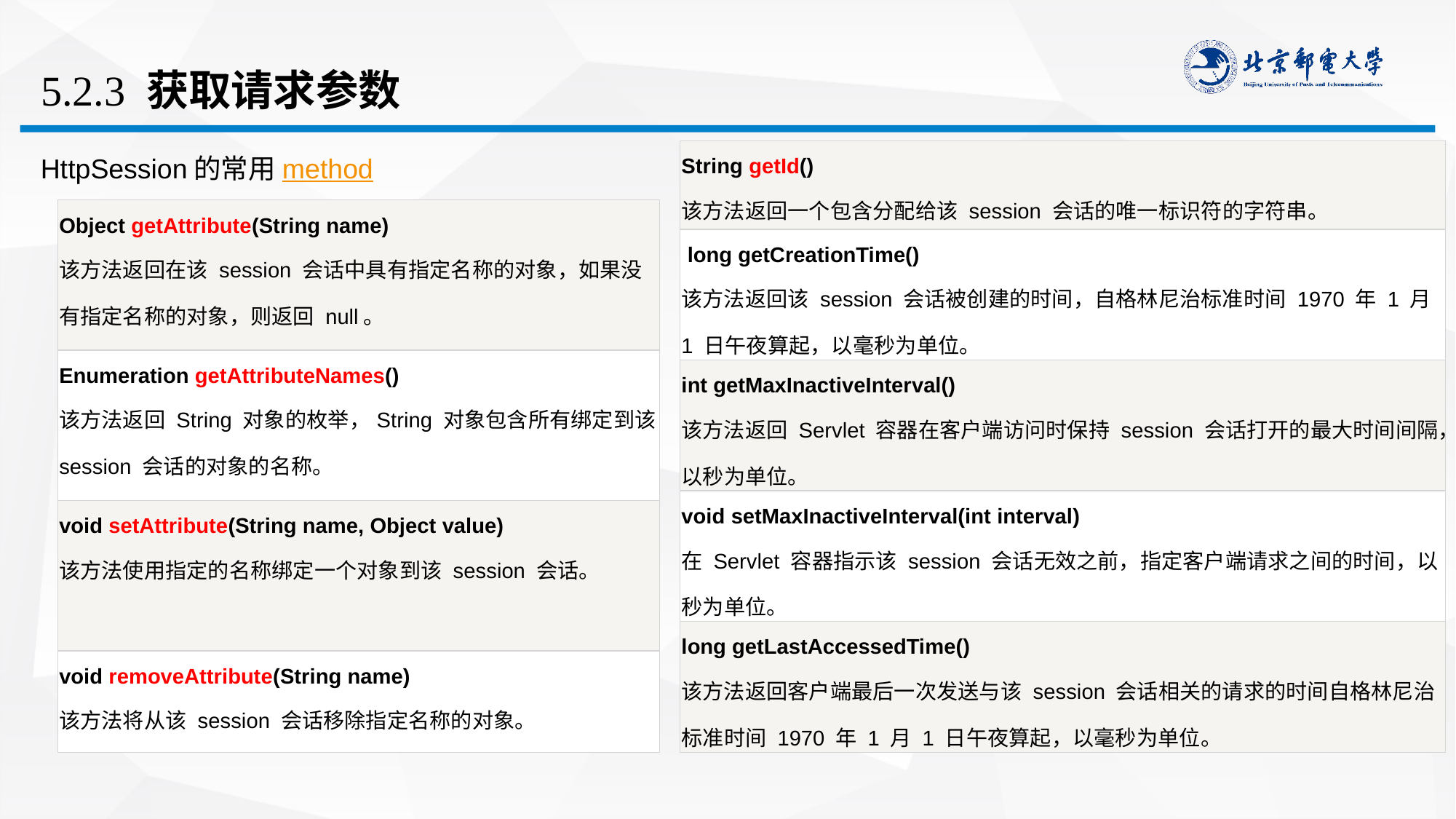

# 5.2.3 获取请求参数
| String getId() 该方法返回一个包含分配给该 session 会话的唯一标识符的字符串。 |
| --- |
| long getCreationTime() 该方法返回该 session 会话被创建的时间，自格林尼治标准时间 1970 年 1 月 1 日午夜算起，以毫秒为单位。 |
| int getMaxInactiveInterval() 该方法返回 Servlet 容器在客户端访问时保持 session 会话打开的最大时间间隔，以秒为单位。 |
| void setMaxInactiveInterval(int interval) 在 Servlet 容器指示该 session 会话无效之前，指定客户端请求之间的时间，以秒为单位。 |
| long getLastAccessedTime() 该方法返回客户端最后一次发送与该 session 会话相关的请求的时间自格林尼治标准时间 1970 年 1 月 1 日午夜算起，以毫秒为单位。 |
HttpSession的常用method
| Object getAttribute(String name) 该方法返回在该 session 会话中具有指定名称的对象，如果没有指定名称的对象，则返回 null。 |
| --- |
| Enumeration getAttributeNames() 该方法返回 String 对象的枚举，String 对象包含所有绑定到该 session 会话的对象的名称。 |
| void setAttribute(String name, Object value) 该方法使用指定的名称绑定一个对象到该 session 会话。 |
| void removeAttribute(String name) 该方法将从该 session 会话移除指定名称的对象。 |